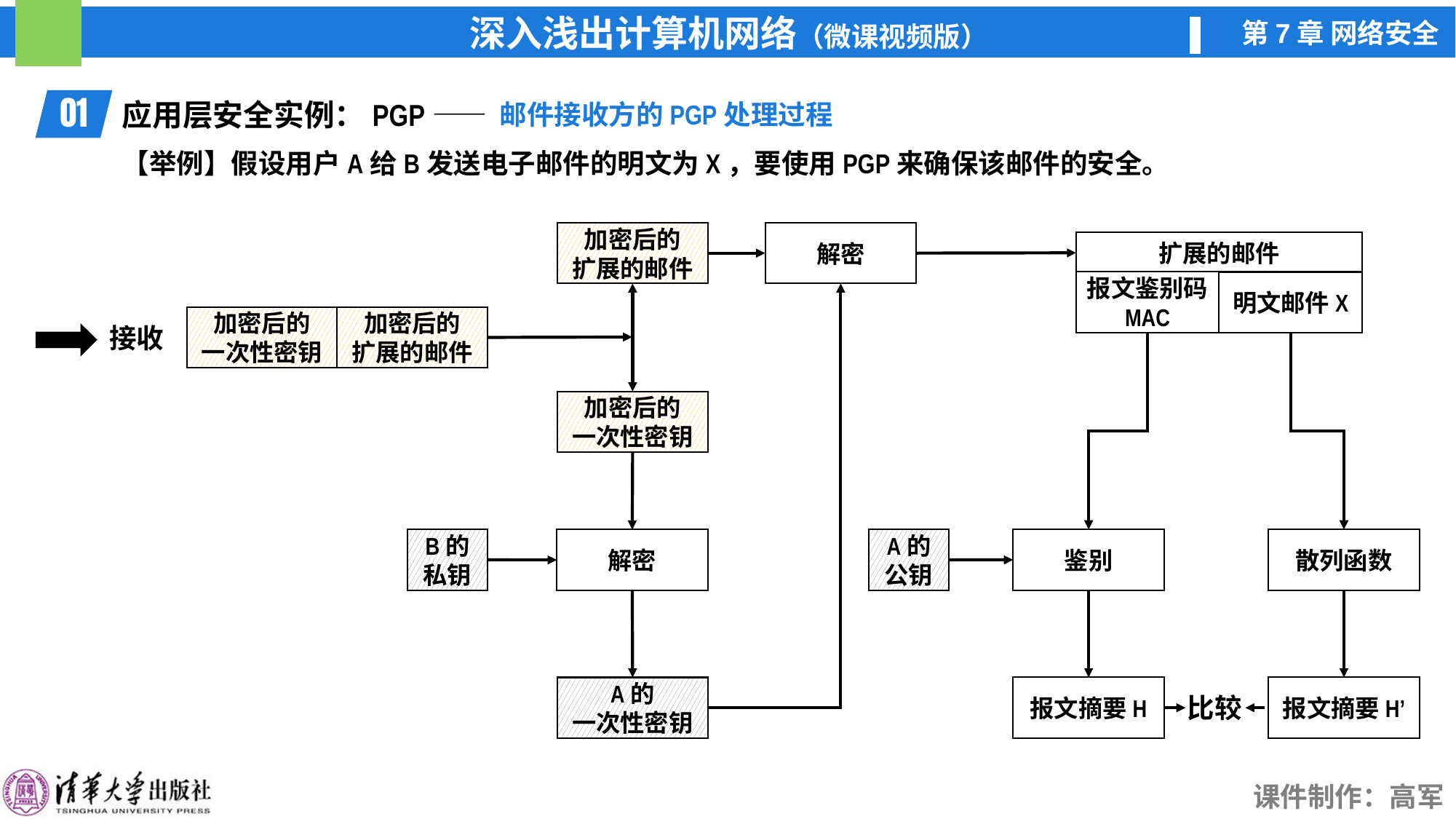

01
应用层安全实例：PGP
—— 邮件接收方的PGP处理过程
【举例】假设用户A给B发送电子邮件的明文为X，要使用PGP来确保该邮件的安全。
解密
加密后的
扩展的邮件
加密后的
一次性密钥
扩展的邮件
报文鉴别码
MAC
明文邮件X
加密后的
一次性密钥
加密后的
扩展的邮件
接收

散列函数
报文摘要H’
鉴别
解密
A的
公钥
B的
私钥
报文摘要H
A的
一次性密钥
比较